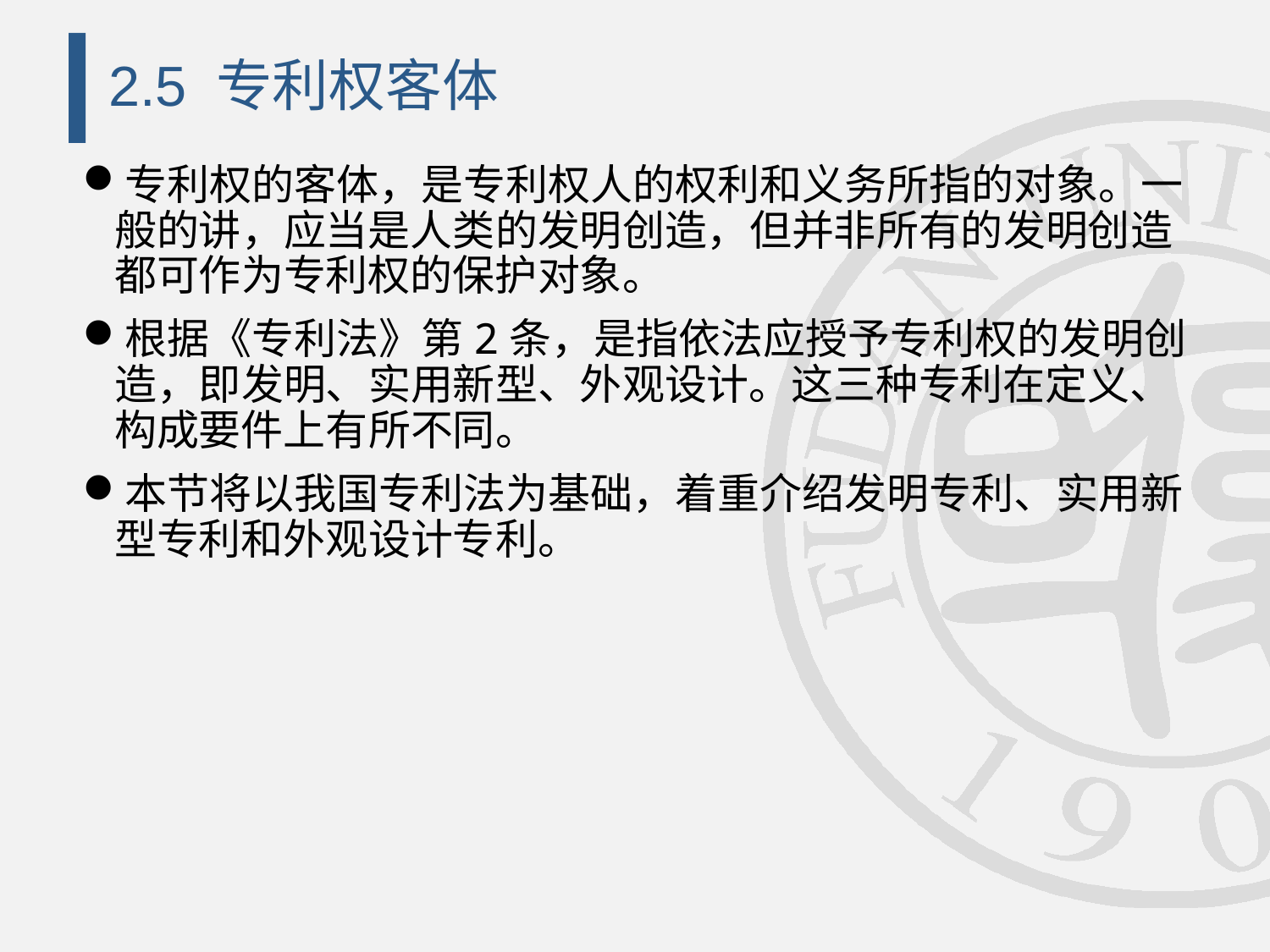

# 2.5 专利权客体
专利权的客体，是专利权人的权利和义务所指的对象。一般的讲，应当是人类的发明创造，但并非所有的发明创造都可作为专利权的保护对象。
根据《专利法》第2条，是指依法应授予专利权的发明创造，即发明、实用新型、外观设计。这三种专利在定义、构成要件上有所不同。
本节将以我国专利法为基础，着重介绍发明专利、实用新型专利和外观设计专利。